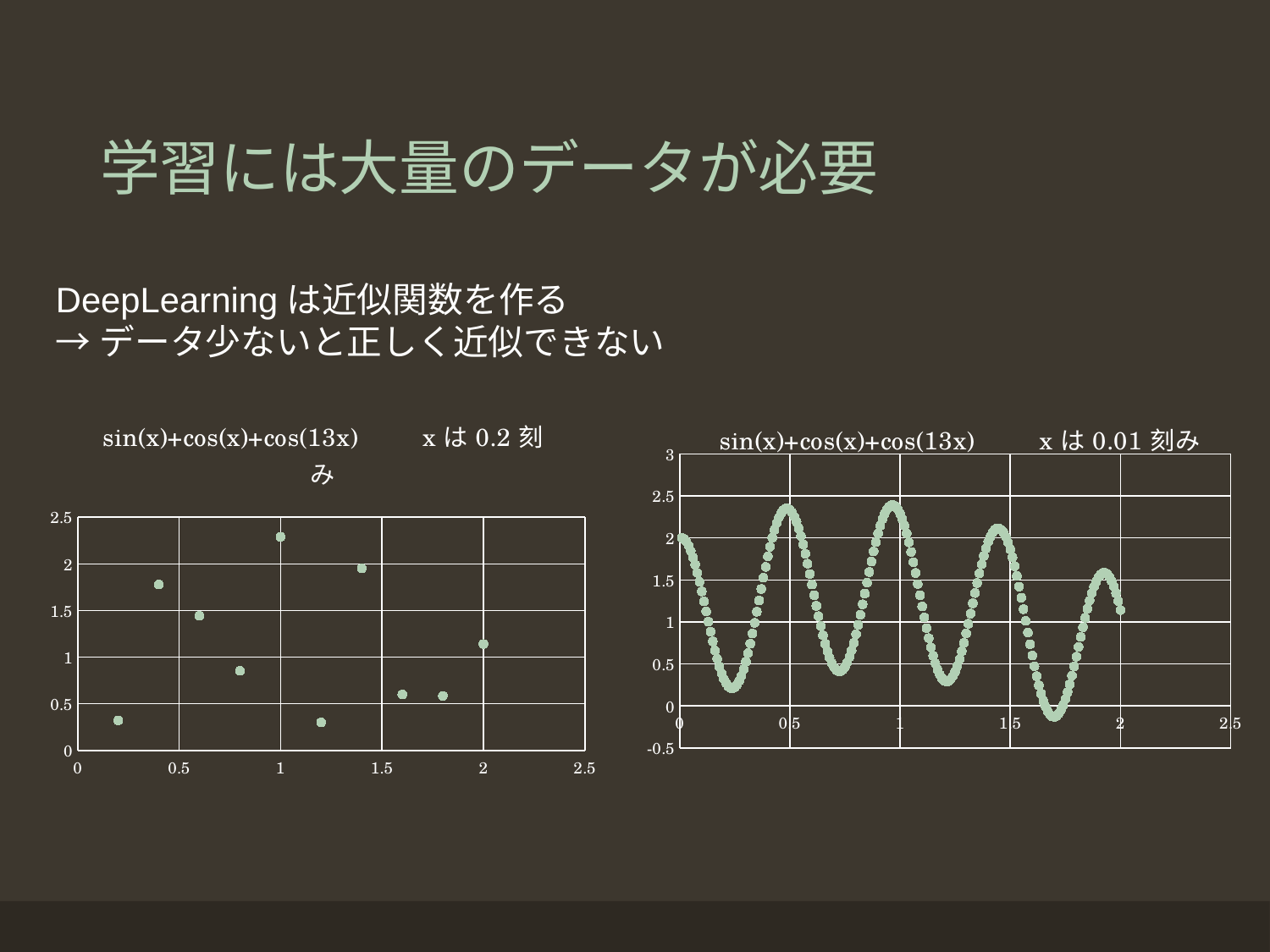

# 学習には大量のデータが必要
DeepLearningは近似関数を作る
→データ少ないと正しく近似できない

### Chart: sin(x)+cos(x)+cos(13x)　　xは0.2刻み

| Category |  |
|---|---|

### Chart: sin(x)+cos(x)+cos(13x)　　xは0.01刻み

| Category |  |
|---|---|